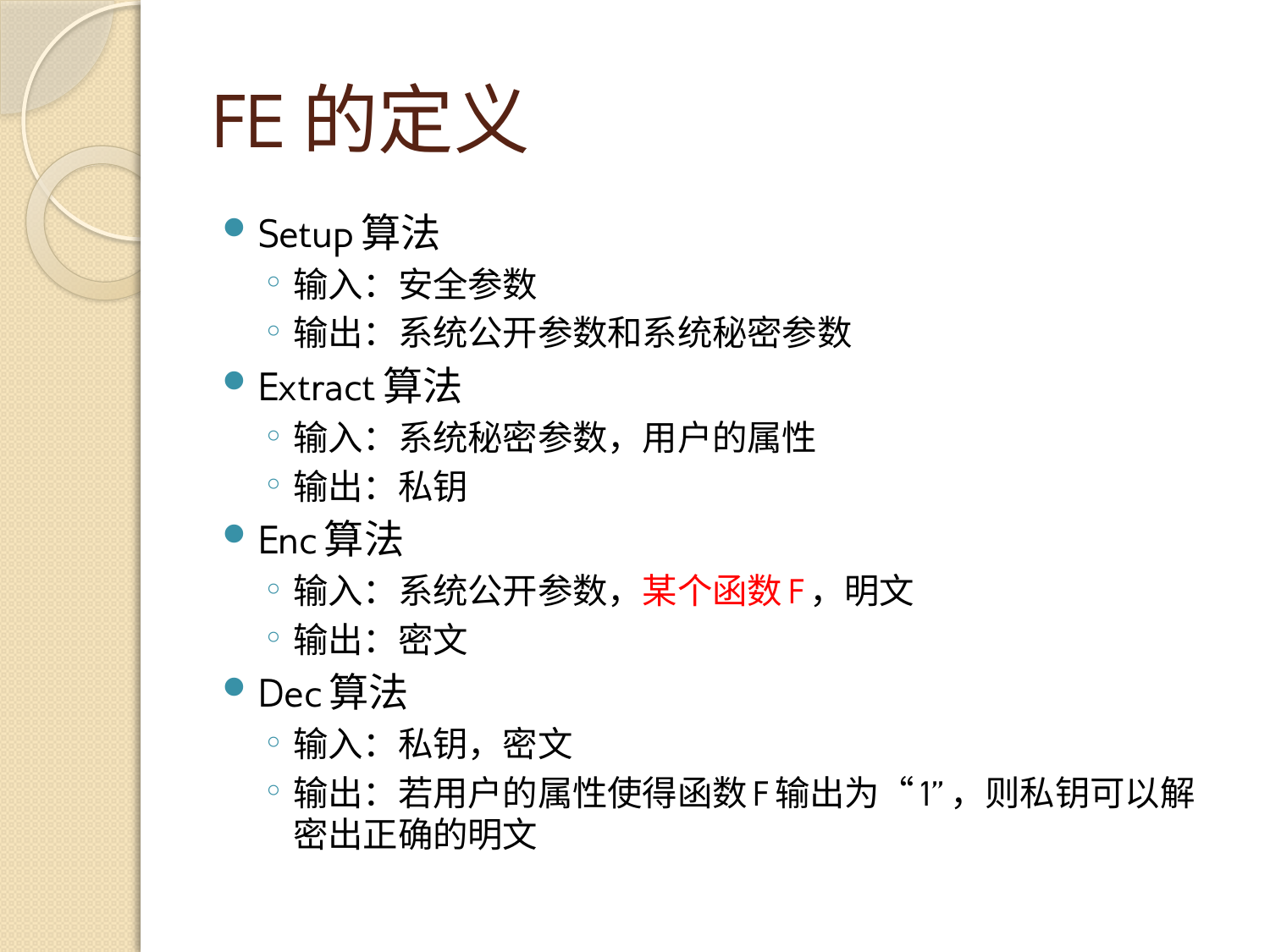

# FE的定义
Setup算法
输入：安全参数
输出：系统公开参数和系统秘密参数
Extract算法
输入：系统秘密参数，用户的属性
输出：私钥
Enc算法
输入：系统公开参数，某个函数F，明文
输出：密文
Dec算法
输入：私钥，密文
输出：若用户的属性使得函数F输出为“1”，则私钥可以解密出正确的明文